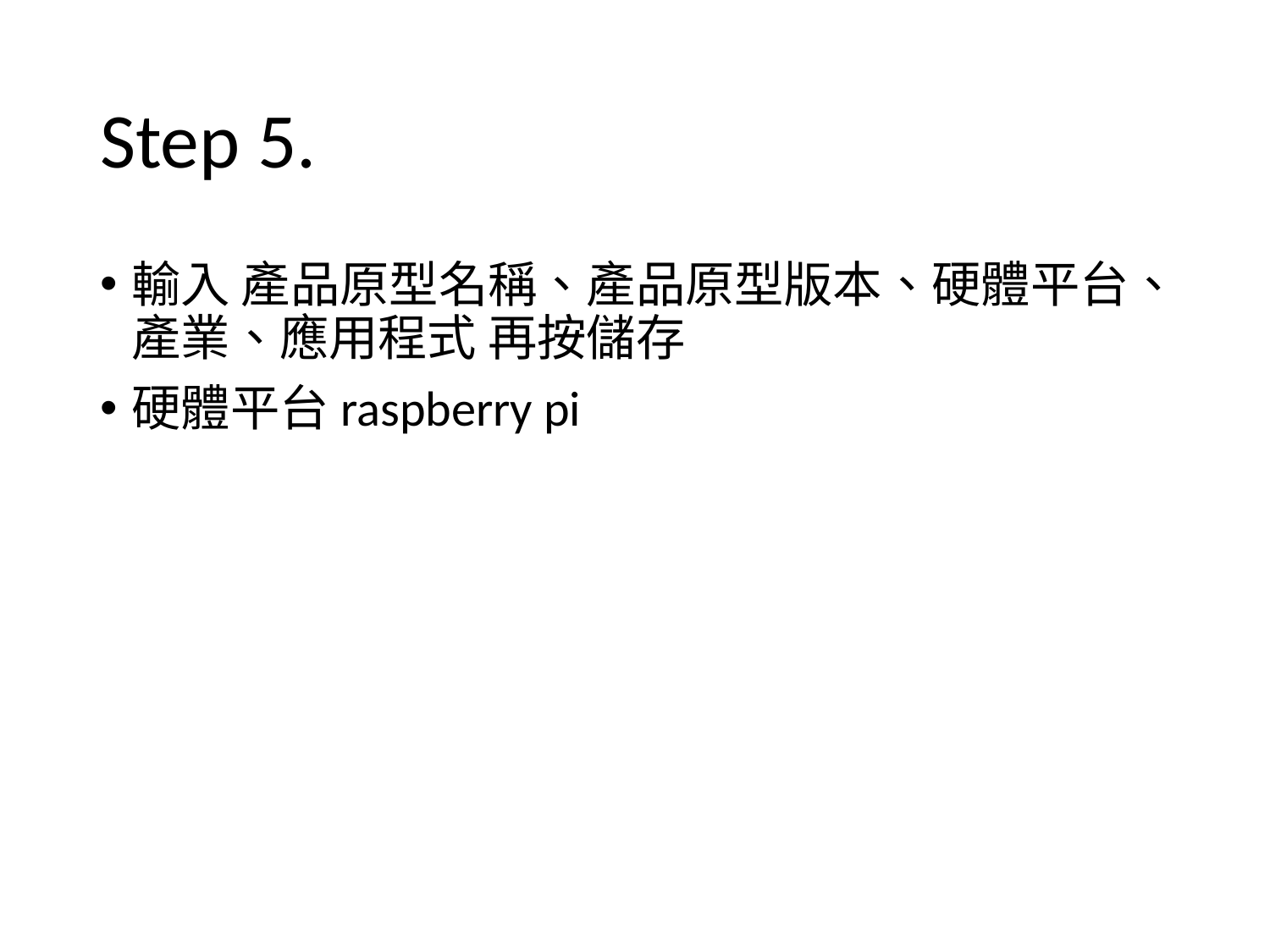

# Step 5.
輸入 產品原型名稱、產品原型版本、硬體平台、產業、應用程式 再按儲存
硬體平台raspberry pi